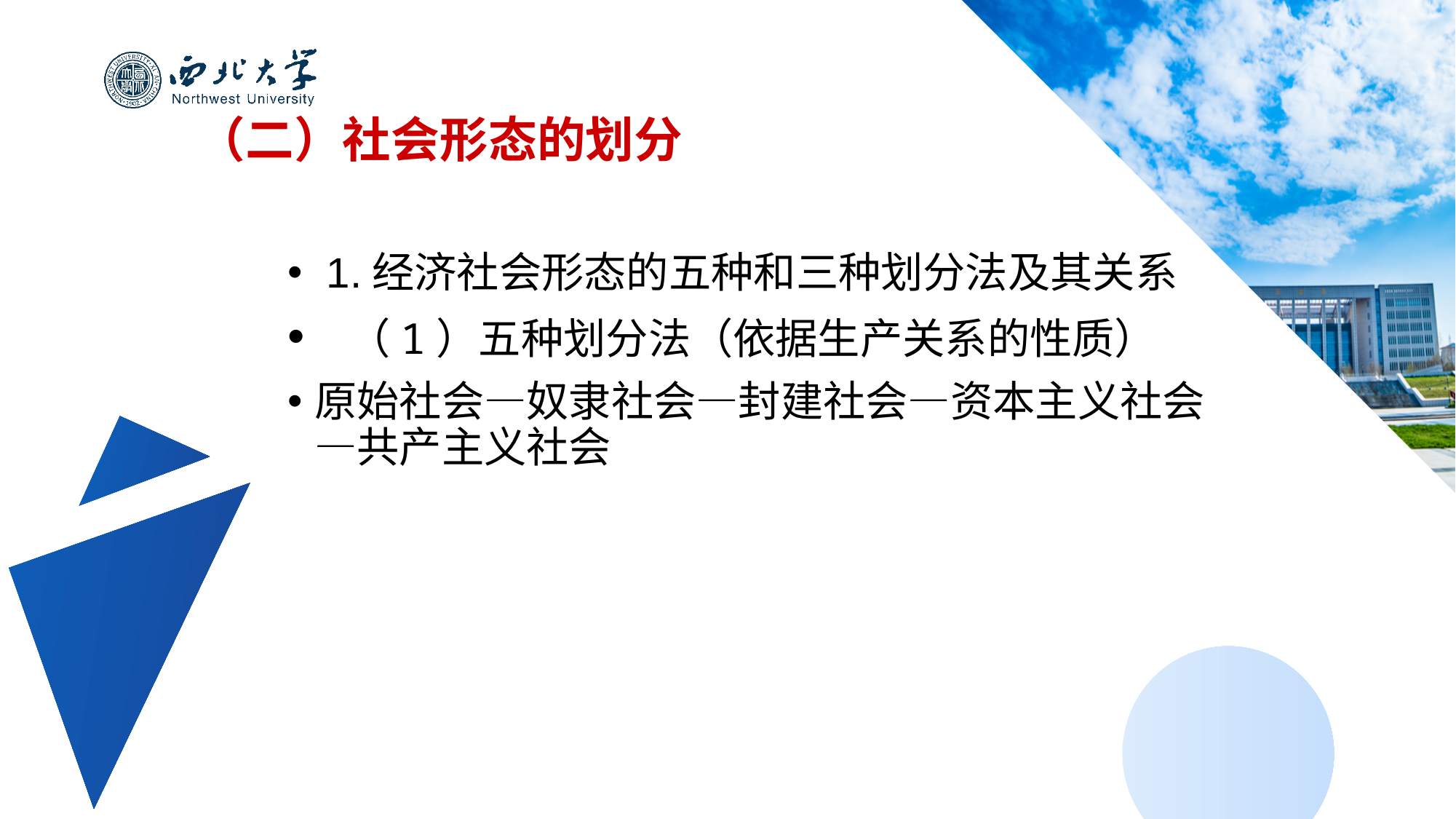

（二）社会形态的划分
 1.经济社会形态的五种和三种划分法及其关系
  （1）五种划分法（依据生产关系的性质）
原始社会—奴隶社会—封建社会—资本主义社会—共产主义社会